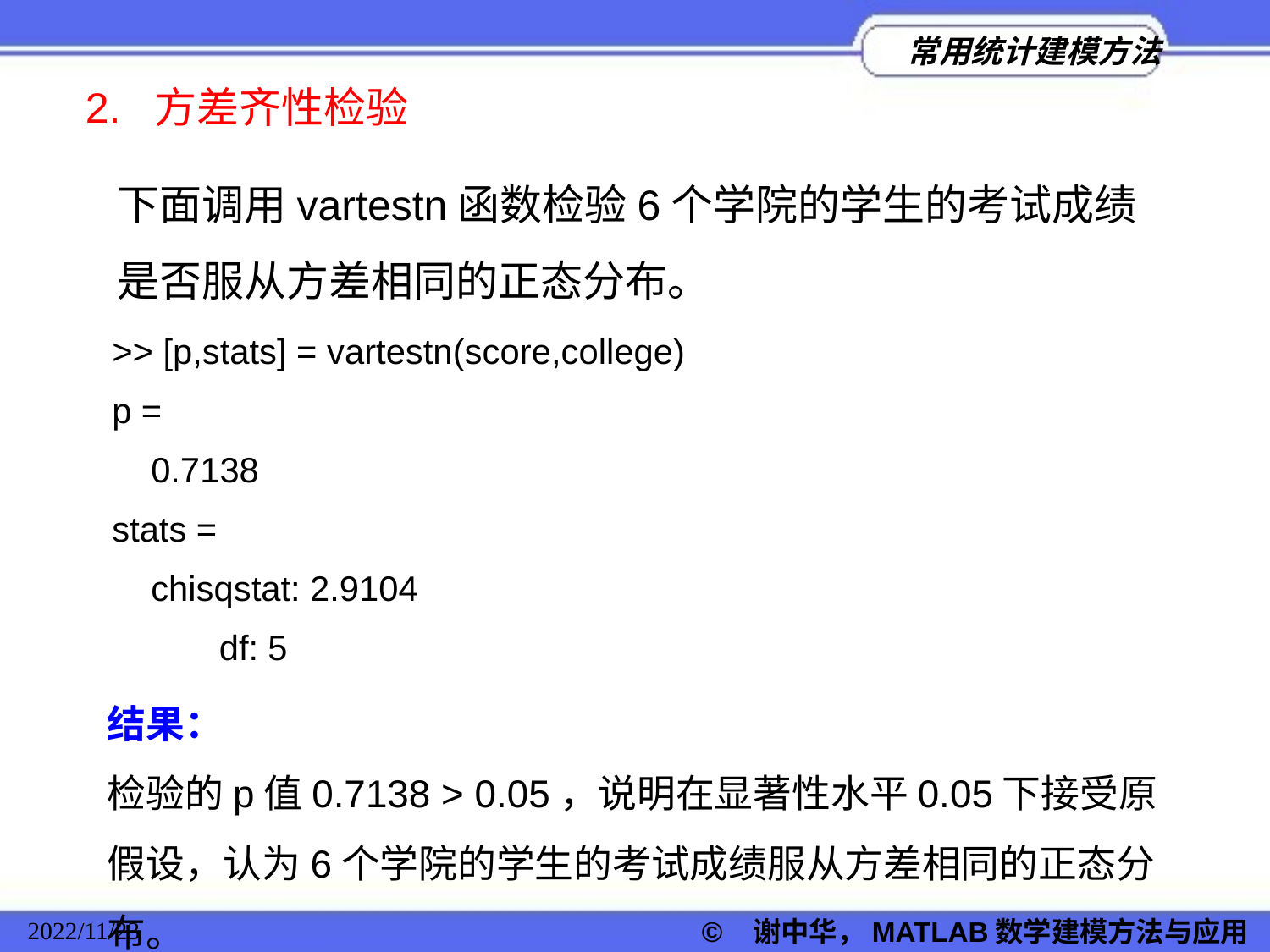

2.  方差齐性检验
下面调用vartestn函数检验6个学院的学生的考试成绩是否服从方差相同的正态分布。
>> [p,stats] = vartestn(score,college)
p =
    0.7138
stats =
    chisqstat: 2.9104
           df: 5
结果：
检验的p值0.7138 > 0.05，说明在显著性水平0.05下接受原假设，认为6个学院的学生的考试成绩服从方差相同的正态分布。
©   谢中华，MATLAB数学建模方法与应用
2022/11/23